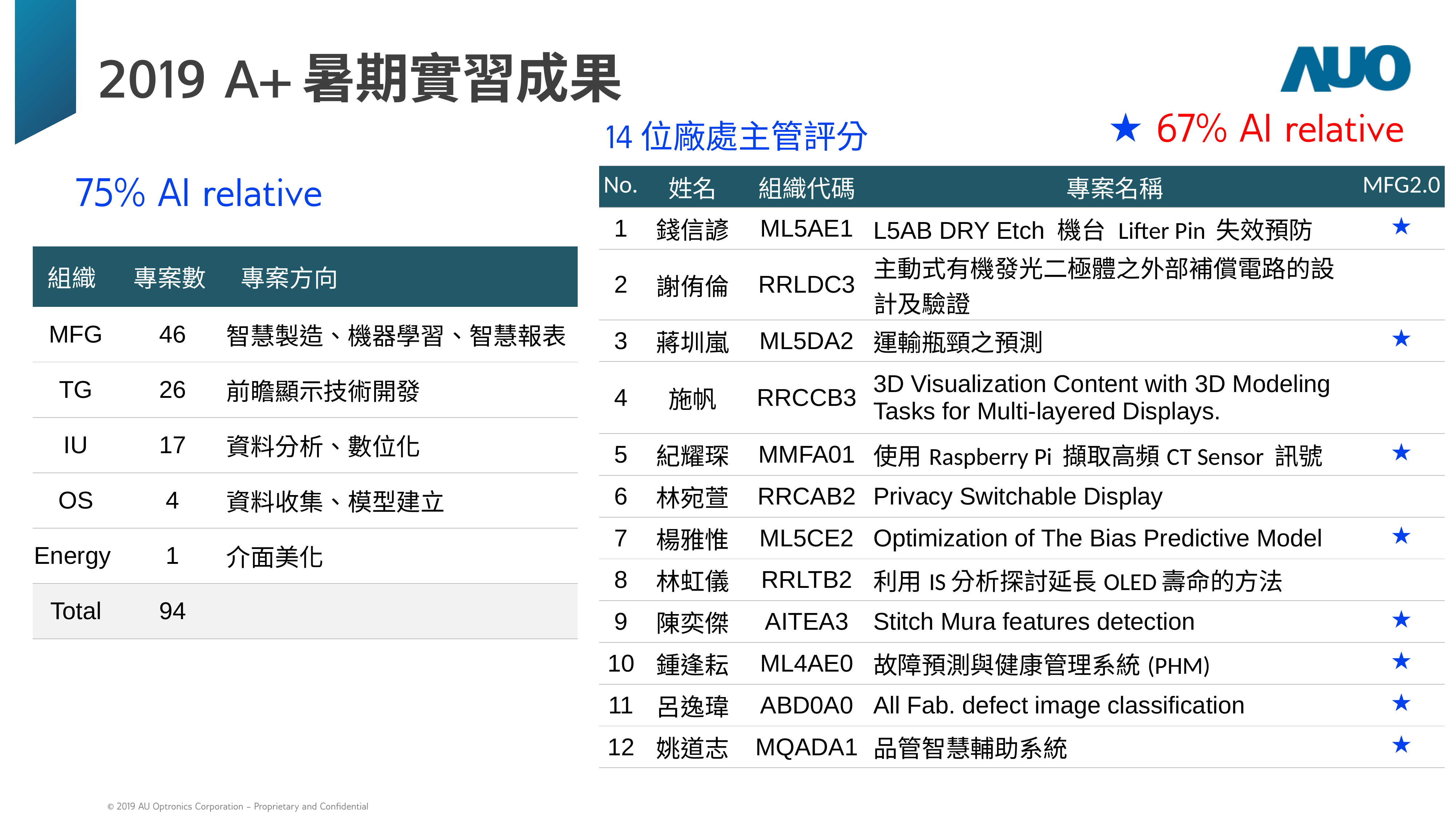

# 2019 A+暑期實習成果
★ 67% AI relative
14位廠處主管評分
75% AI relative
| No. | 姓名 | 組織代碼 | 專案名稱 | MFG2.0 |
| --- | --- | --- | --- | --- |
| 1 | 錢信諺 | ML5AE1 | L5AB DRY Etch 機台 Lifter Pin 失效預防 | ★ |
| 2 | 謝侑倫 | RRLDC3 | 主動式有機發光二極體之外部補償電路的設計及驗證 |  |
| 3 | 蔣圳嵐 | ML5DA2 | 運輸瓶頸之預測 | ★ |
| 4 | 施帆 | RRCCB3 | 3D Visualization Content with 3D Modeling Tasks for Multi-layered Displays. |  |
| 5 | 紀耀琛 | MMFA01 | 使用Raspberry Pi 擷取高頻CT Sensor 訊號 | ★ |
| 6 | 林宛萱 | RRCAB2 | Privacy Switchable Display |  |
| 7 | 楊雅惟 | ML5CE2 | Optimization of The Bias Predictive Model | ★ |
| 8 | 林虹儀 | RRLTB2 | 利用IS分析探討延長OLED壽命的方法 |  |
| 9 | 陳奕傑 | AITEA3 | Stitch Mura features detection | ★ |
| 10 | 鍾逢耘 | ML4AE0 | 故障預測與健康管理系統(PHM) | ★ |
| 11 | 呂逸瑋 | ABD0A0 | All Fab. defect image classification | ★ |
| 12 | 姚道志 | MQADA1 | 品管智慧輔助系統 | ★ |
| 組織 | 專案數 | 專案方向 |
| --- | --- | --- |
| MFG | 46 | 智慧製造、機器學習、智慧報表 |
| TG | 26 | 前瞻顯示技術開發 |
| IU | 17 | 資料分析、數位化 |
| OS | 4 | 資料收集、模型建立 |
| Energy | 1 | 介面美化 |
| Total | 94 |  |